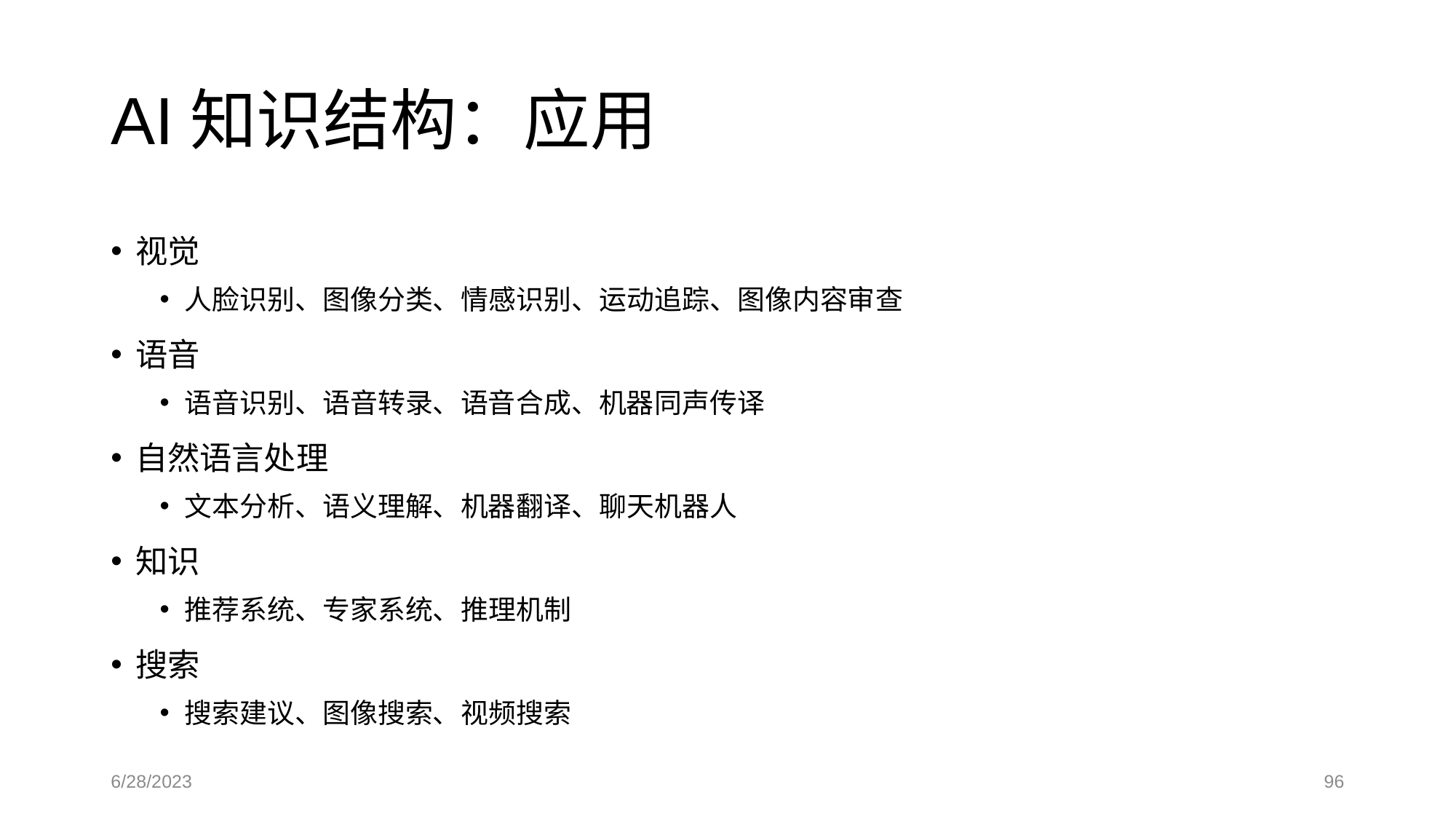

# AI知识结构：应用
视觉
人脸识别、图像分类、情感识别、运动追踪、图像内容审查
语音
语音识别、语音转录、语音合成、机器同声传译
自然语言处理
文本分析、语义理解、机器翻译、聊天机器人
知识
推荐系统、专家系统、推理机制
搜索
搜索建议、图像搜索、视频搜索

6/28/2023
96